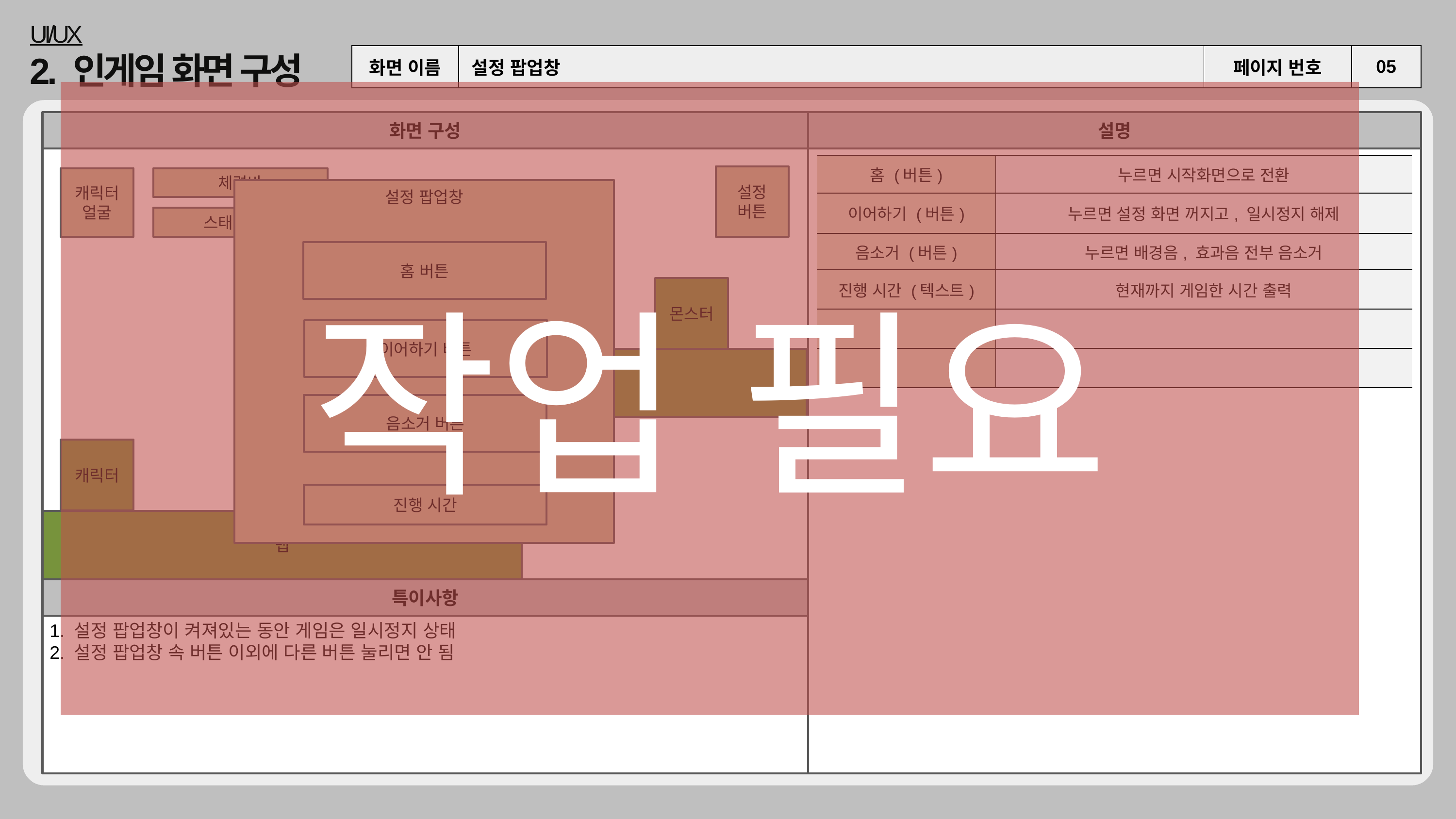

UI/UX
2. 인게임 화면 구성
| 화면 이름 | 설정 팝업창 | 페이지 번호 | 05 |
| --- | --- | --- | --- |
작업 필요

화면 구성
설명

| 홈 (버튼) | 누르면 시작화면으로 전환 |
| --- | --- |
| 이어하기 (버튼) | 누르면 설정 화면 꺼지고, 일시정지 해제 |
| 음소거 (버튼) | 누르면 배경음, 효과음 전부 음소거 |
| 진행 시간 (텍스트) | 현재까지 게임한 시간 출력 |
|  |  |
|  |  |
설정 버튼
캐릭터 얼굴
체력바
설정 팝업창
스태미나바
홈 버튼
몬스터
이어하기 버튼
맵
음소거 버튼
캐릭터
진행 시간
맵
특이사항
1. 설정 팝업창이 켜져있는 동안 게임은 일시정지 상태
2. 설정 팝업창 속 버튼 이외에 다른 버튼 눌리면 안 됨